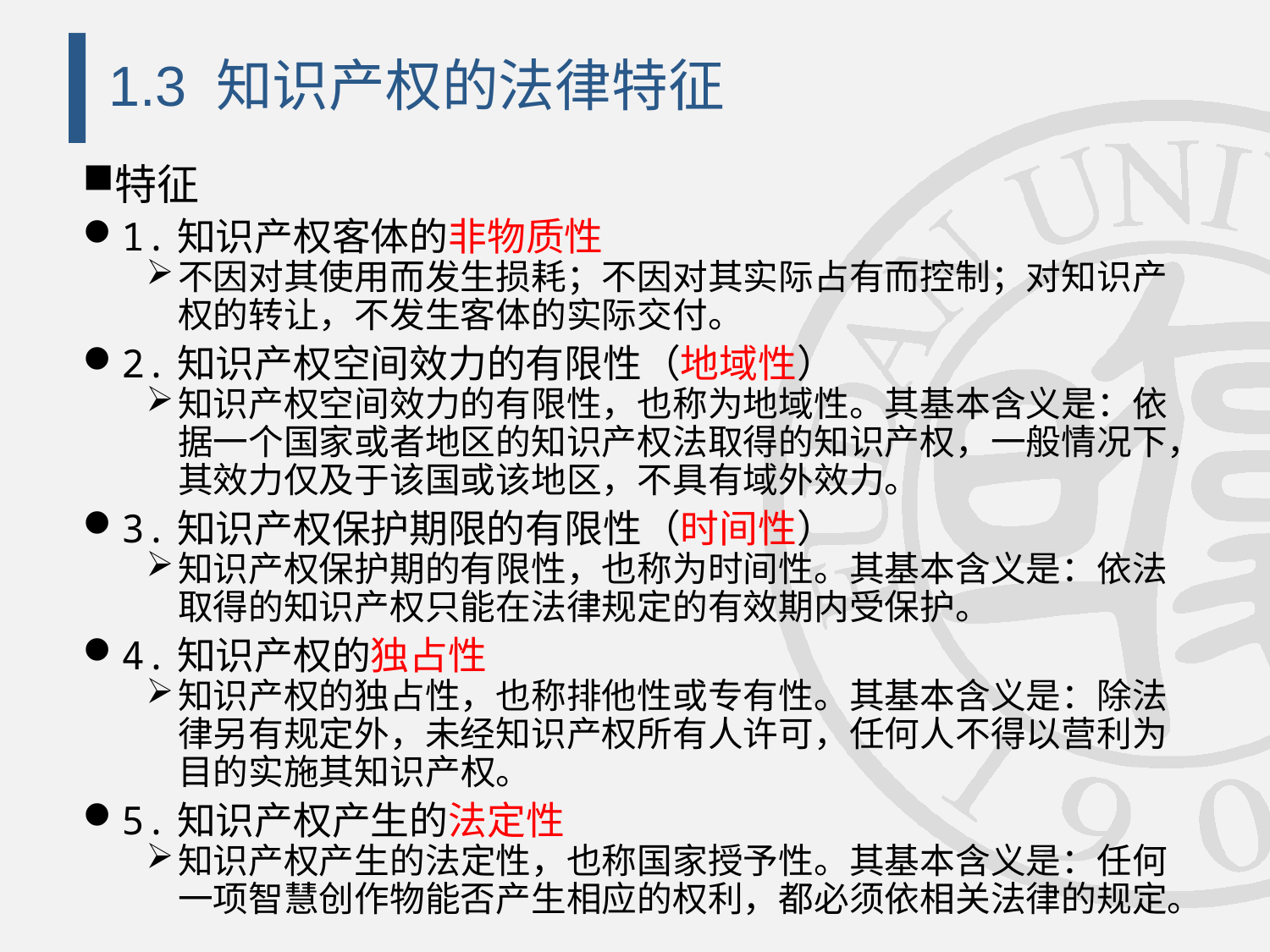

# 1.3 知识产权的法律特征
特征
1.知识产权客体的非物质性
不因对其使用而发生损耗；不因对其实际占有而控制；对知识产权的转让，不发生客体的实际交付。
2.知识产权空间效力的有限性（地域性）
知识产权空间效力的有限性，也称为地域性。其基本含义是：依据一个国家或者地区的知识产权法取得的知识产权，一般情况下，其效力仅及于该国或该地区，不具有域外效力。
3.知识产权保护期限的有限性（时间性）
知识产权保护期的有限性，也称为时间性。其基本含义是：依法取得的知识产权只能在法律规定的有效期内受保护。
4.知识产权的独占性
知识产权的独占性，也称排他性或专有性。其基本含义是：除法律另有规定外，未经知识产权所有人许可，任何人不得以营利为目的实施其知识产权。
5.知识产权产生的法定性
知识产权产生的法定性，也称国家授予性。其基本含义是：任何一项智慧创作物能否产生相应的权利，都必须依相关法律的规定。